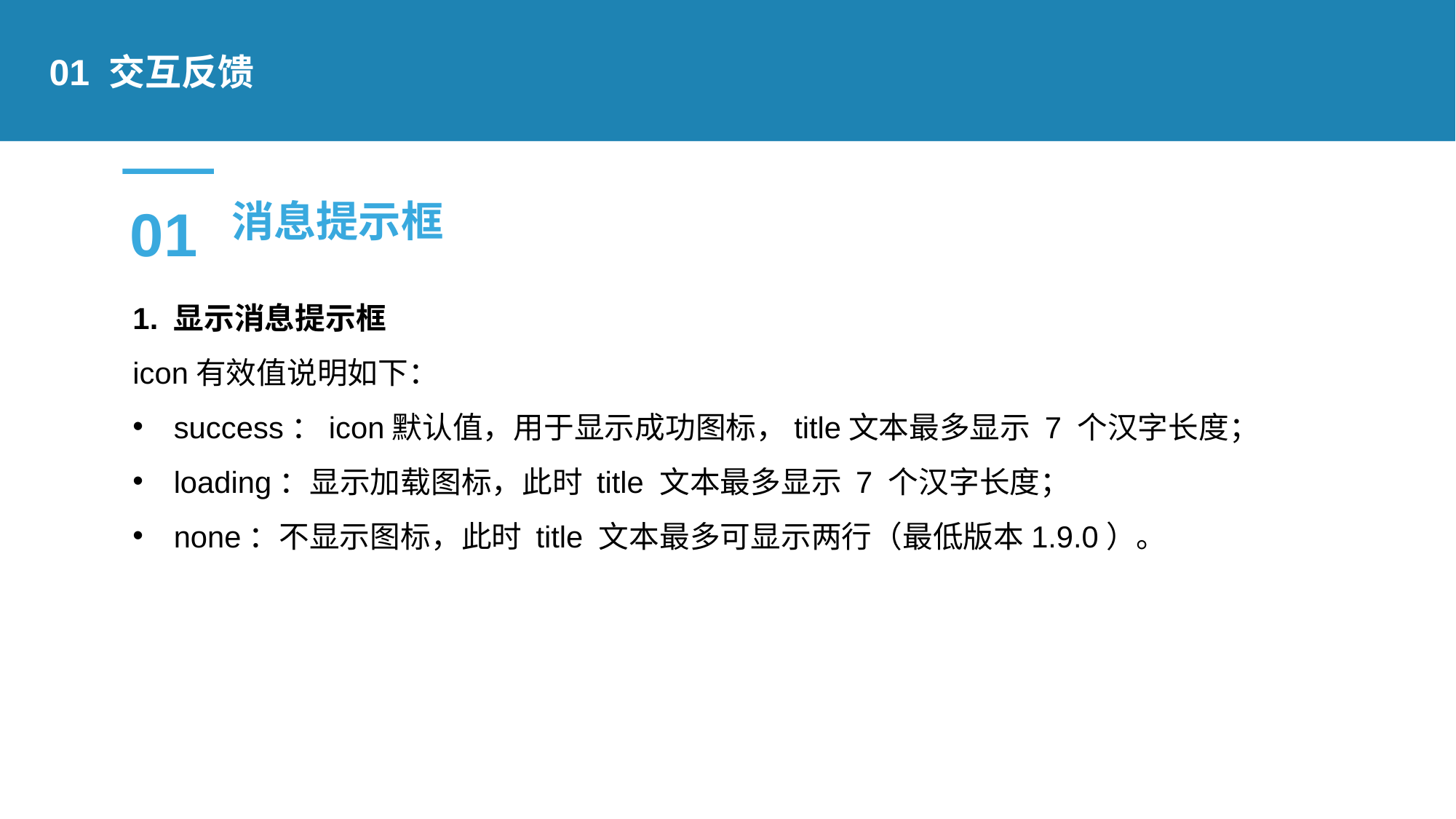

01 交互反馈
01

消息提示框
1. 显示消息提示框
icon有效值说明如下：
success：icon默认值，用于显示成功图标，title文本最多显示 7 个汉字长度；
loading：显示加载图标，此时 title 文本最多显示 7 个汉字长度；
none：不显示图标，此时 title 文本最多可显示两行（最低版本1.9.0）。